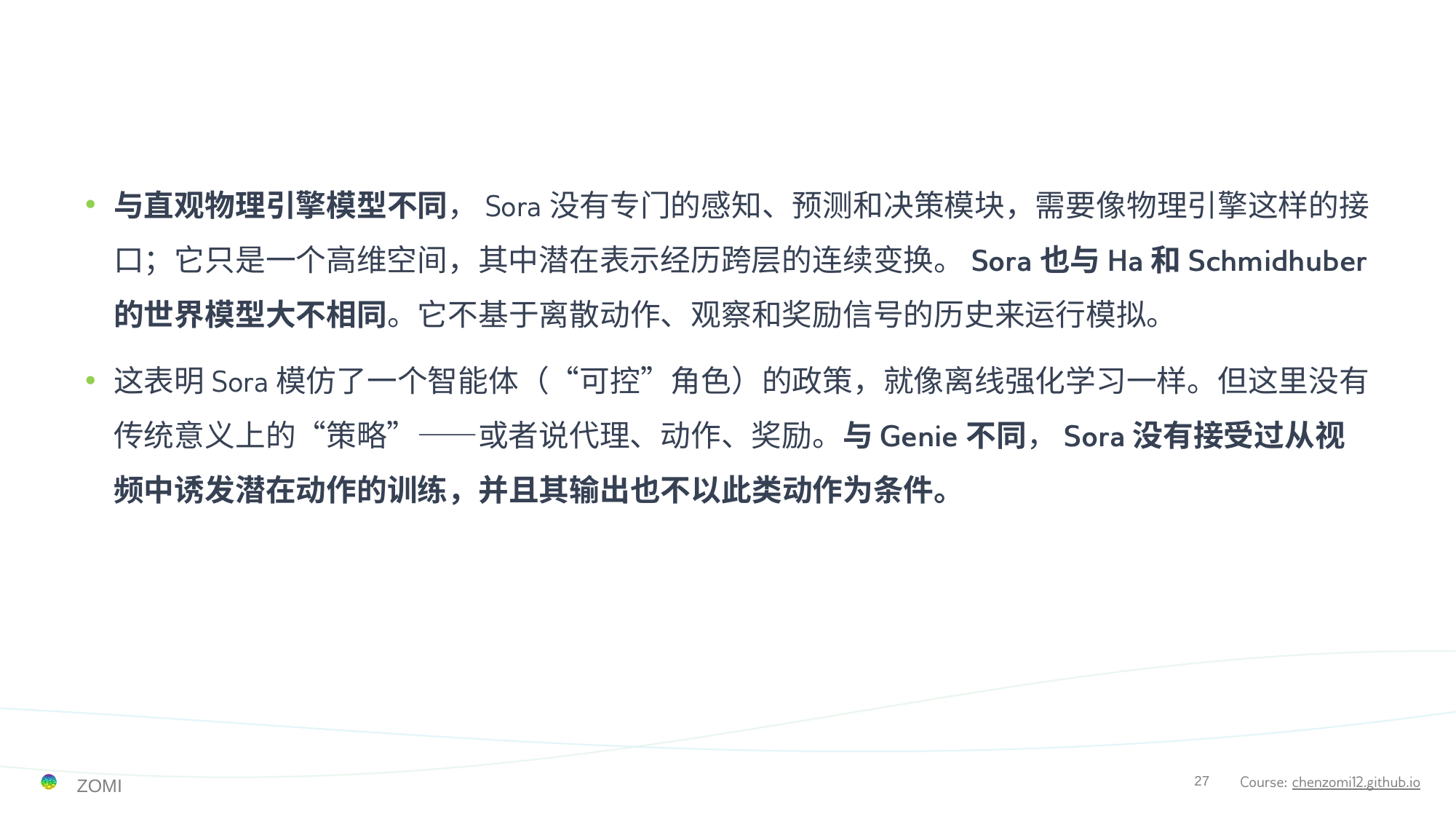

#
与直观物理引擎模型不同，Sora没有专门的感知、预测和决策模块，需要像物理引擎这样的接口；它只是一个高维空间，其中潜在表示经历跨层的连续变换。Sora也与Ha和Schmidhuber的世界模型大不相同。它不基于离散动作、观察和奖励信号的历史来运行模拟。
这表明Sora模仿了一个智能体（“可控”角色）的政策，就像离线强化学习一样。但这里没有传统意义上的“策略”——或者说代理、动作、奖励。与Genie不同，Sora没有接受过从视频中诱发潜在动作的训练，并且其输出也不以此类动作为条件。